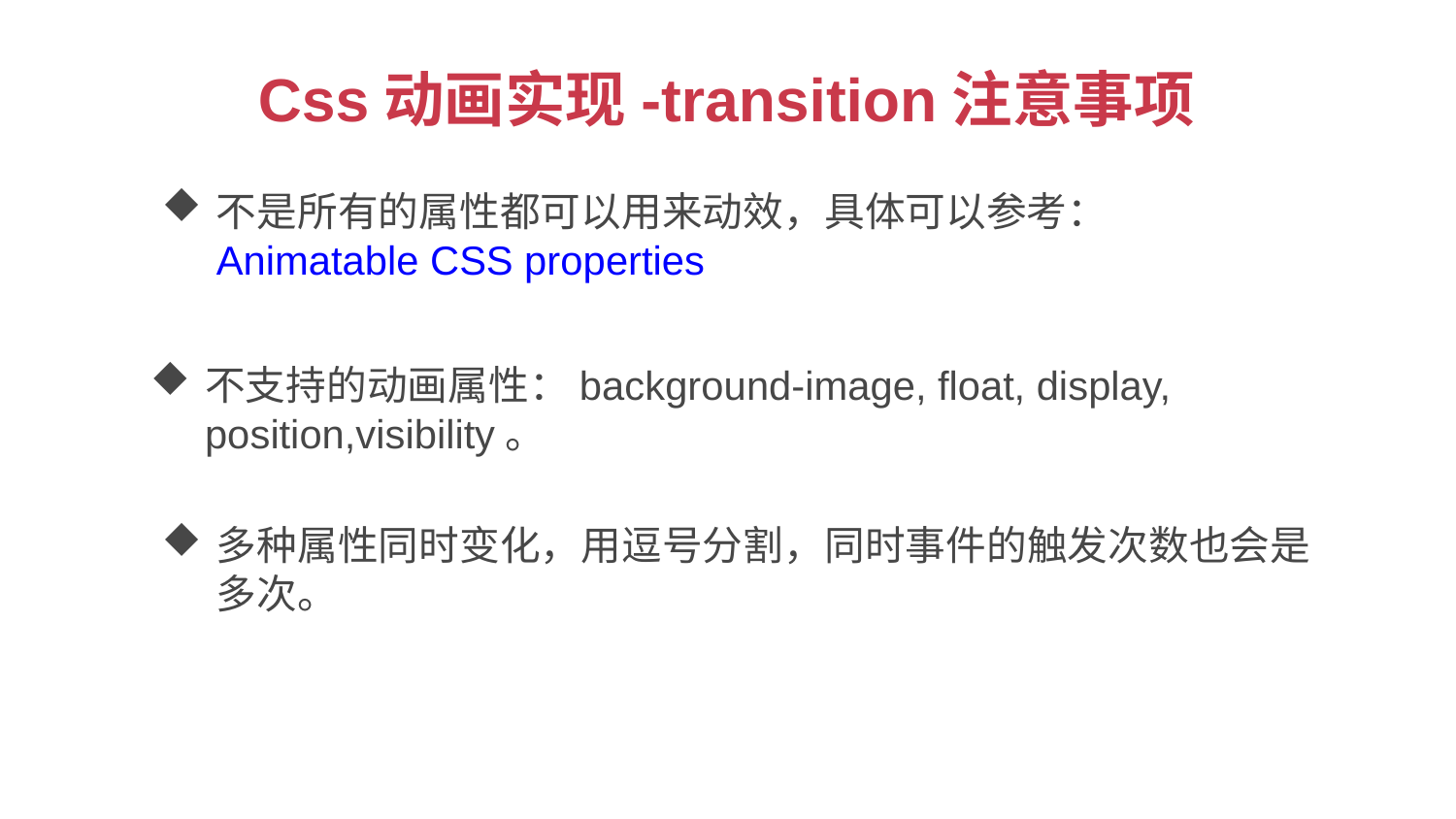

Css动画实现-transition注意事项
不是所有的属性都可以用来动效，具体可以参考：Animatable CSS properties
不支持的动画属性：background-image, float, display, position,visibility。
多种属性同时变化，用逗号分割，同时事件的触发次数也会是多次。